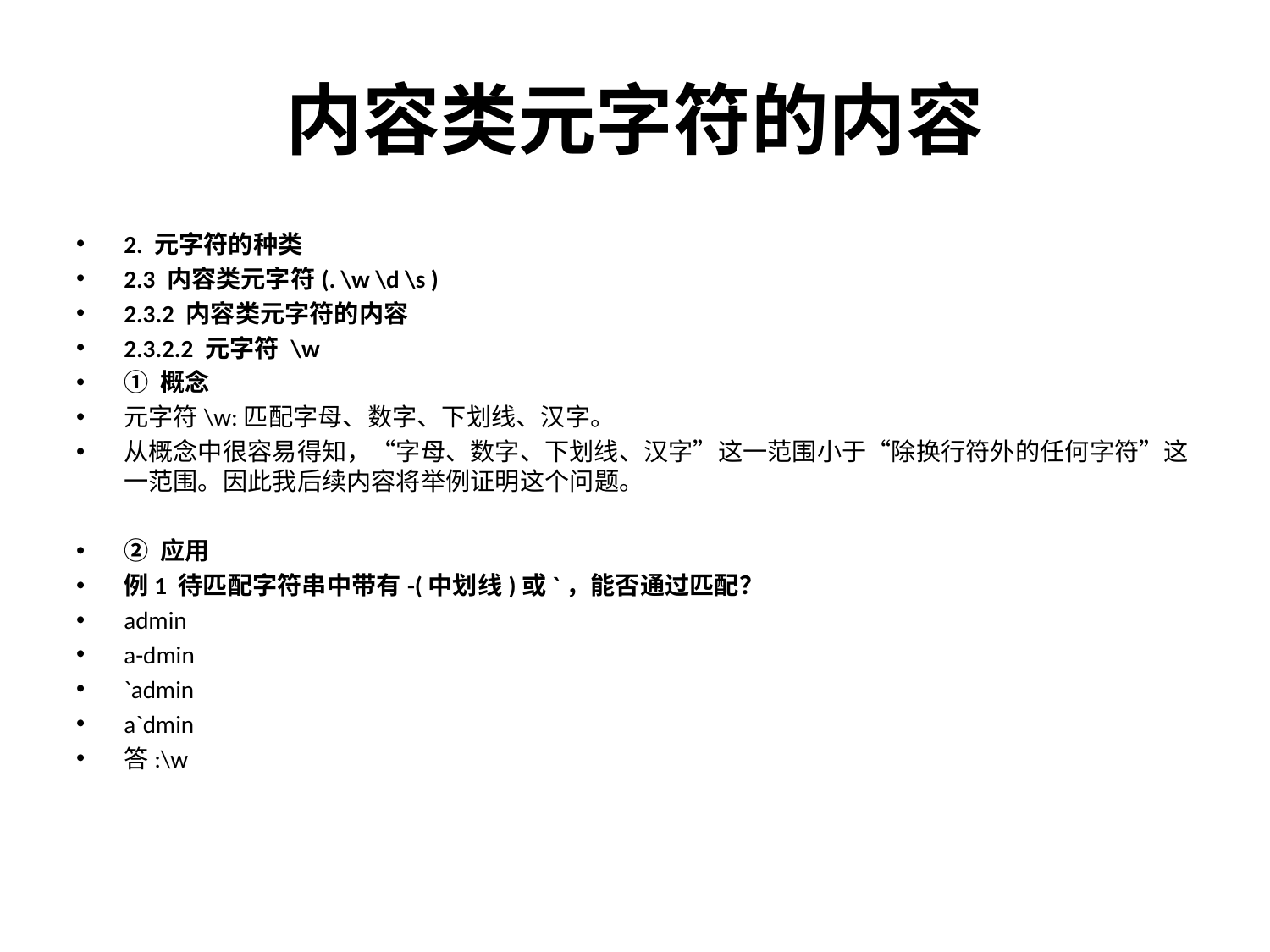

# 内容类元字符的内容
2. 元字符的种类
2.3 内容类元字符(. \w \d \s )
2.3.2 内容类元字符的内容
2.3.2.2 元字符 \w
① 概念
元字符\w:匹配字母、数字、下划线、汉字。
从概念中很容易得知，“字母、数字、下划线、汉字”这一范围小于“除换行符外的任何字符”这一范围。因此我后续内容将举例证明这个问题。

② 应用
例1 待匹配字符串中带有-(中划线)或`，能否通过匹配？
admin
a-dmin
`admin
a`dmin
答:\w